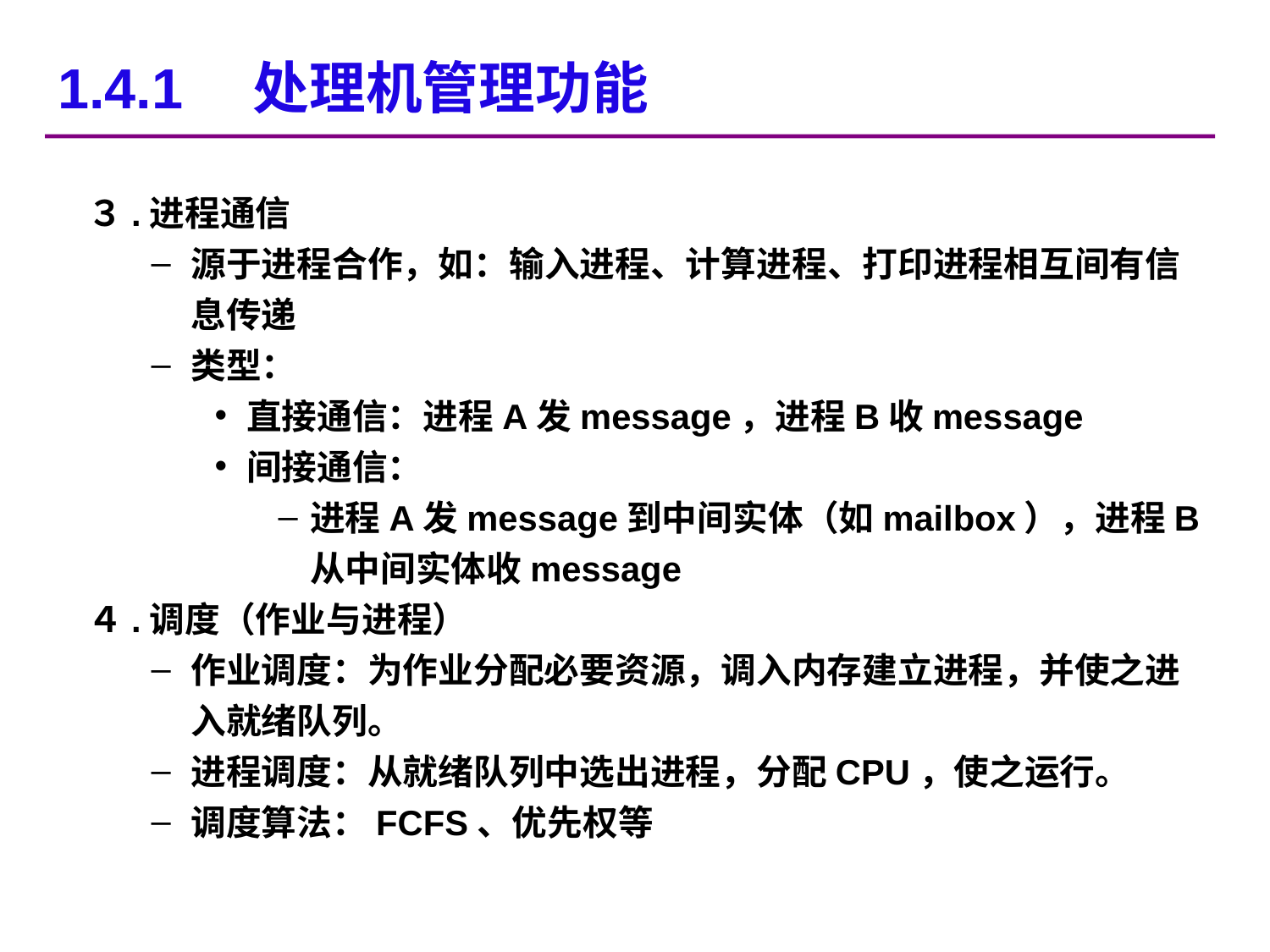

1.4.1　处理机管理功能

３.进程通信
源于进程合作，如：输入进程、计算进程、打印进程相互间有信息传递
类型：
直接通信：进程A发message，进程B收message
间接通信：
进程A发message到中间实体（如mailbox），进程B从中间实体收message
４.调度（作业与进程）
作业调度：为作业分配必要资源，调入内存建立进程，并使之进入就绪队列。
进程调度：从就绪队列中选出进程，分配CPU，使之运行。
调度算法：FCFS、优先权等